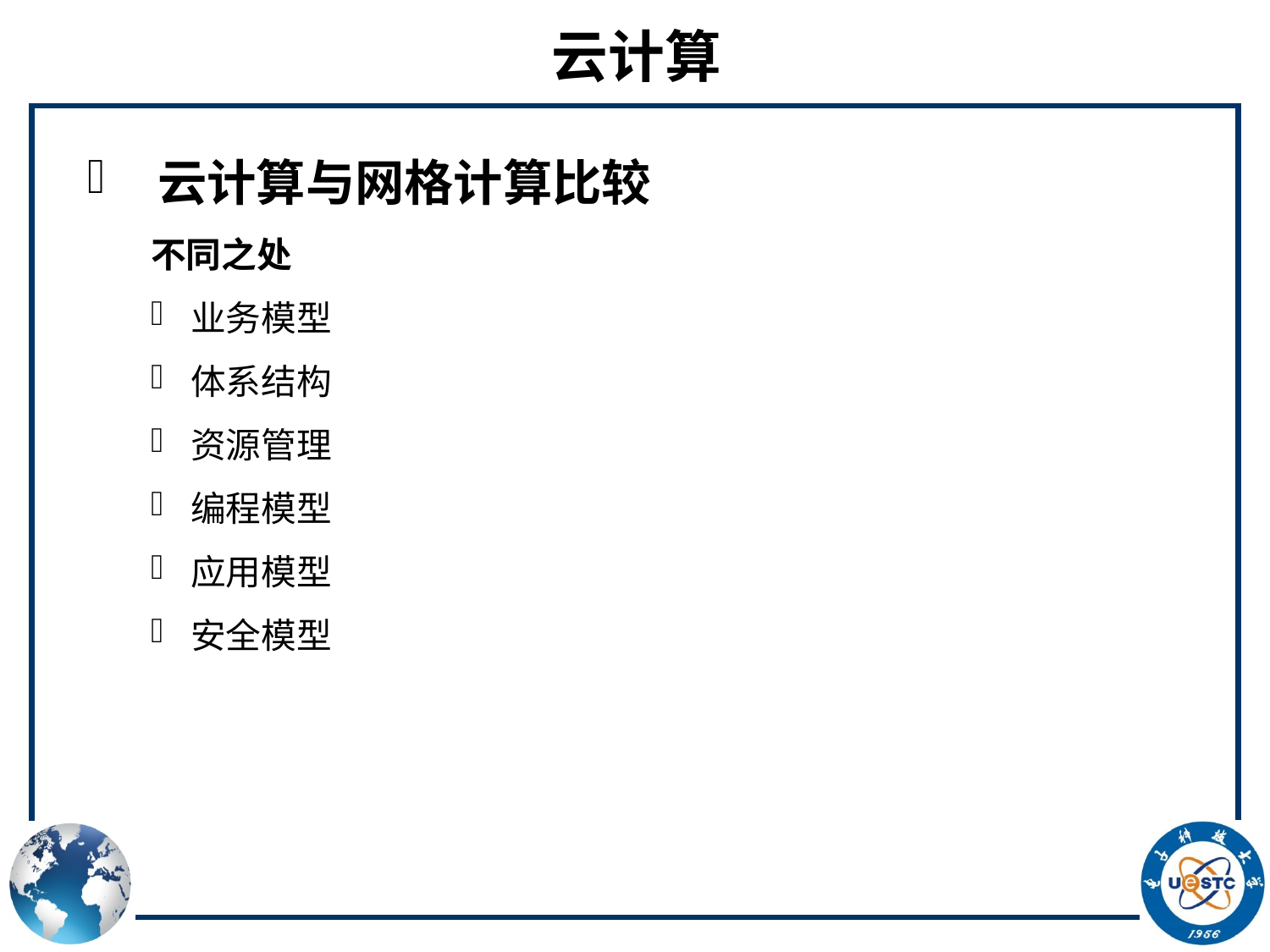

# 云计算
 云计算与网格计算比较
不同之处
业务模型
体系结构
资源管理
编程模型
应用模型
安全模型